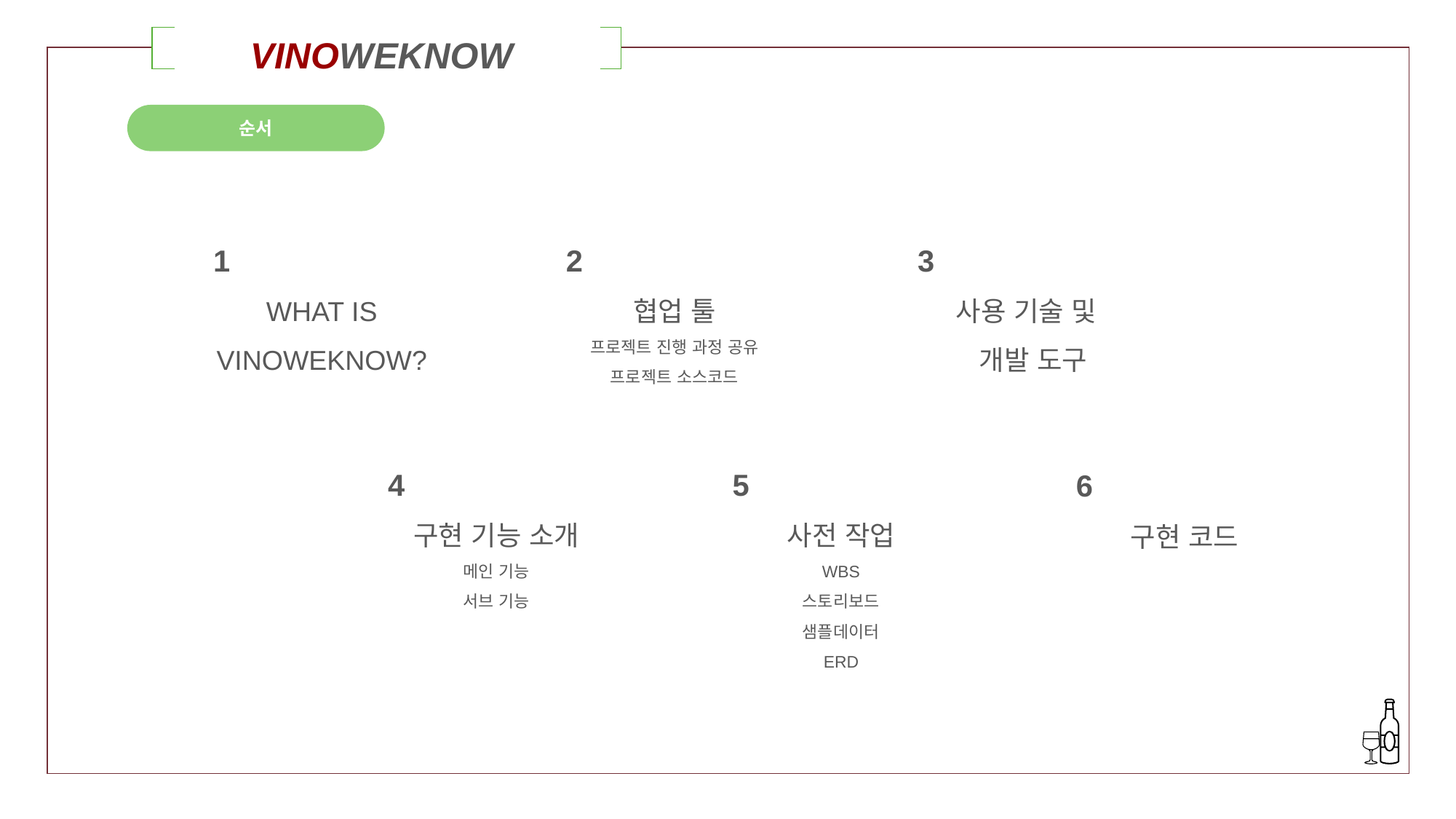

VINOWEKNOW
|  |  |  |
| --- | --- | --- |

순서
1
WHAT IS
VINOWEKNOW?
2
협업 툴
프로젝트 진행 과정 공유
프로젝트 소스코드
3
사용 기술 및
 개발 도구
4
구현 기능 소개
메인 기능
서브 기능
5
사전 작업
WBS
스토리보드
샘플데이터
ERD
6
구현 코드